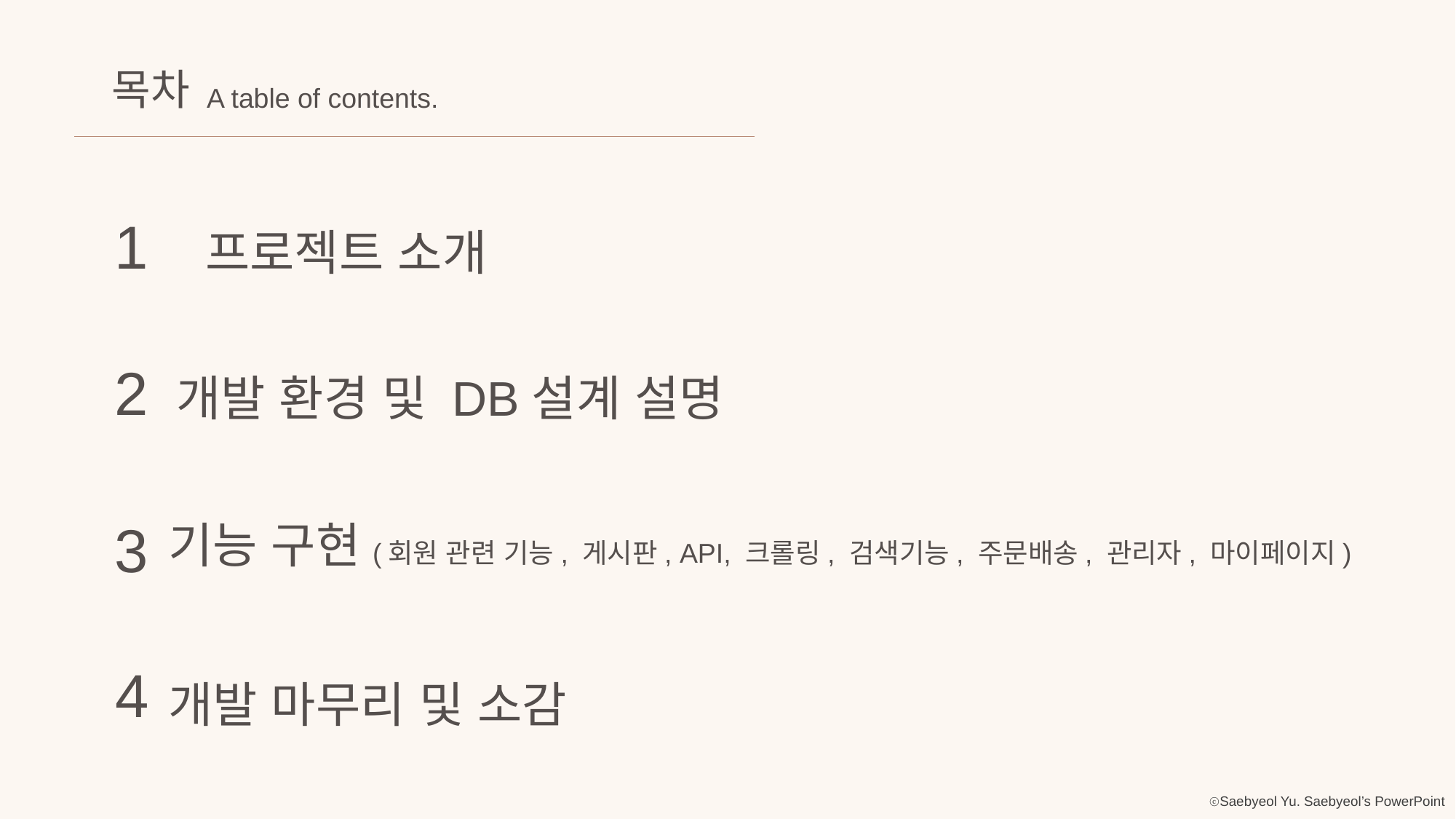

목차
A table of contents.
1
프로젝트 소개
2
개발 환경 및 DB설계 설명
3
기능 구현(회원 관련 기능, 게시판, API, 크롤링, 검색기능, 주문배송, 관리자, 마이페이지)
4
개발 마무리 및 소감